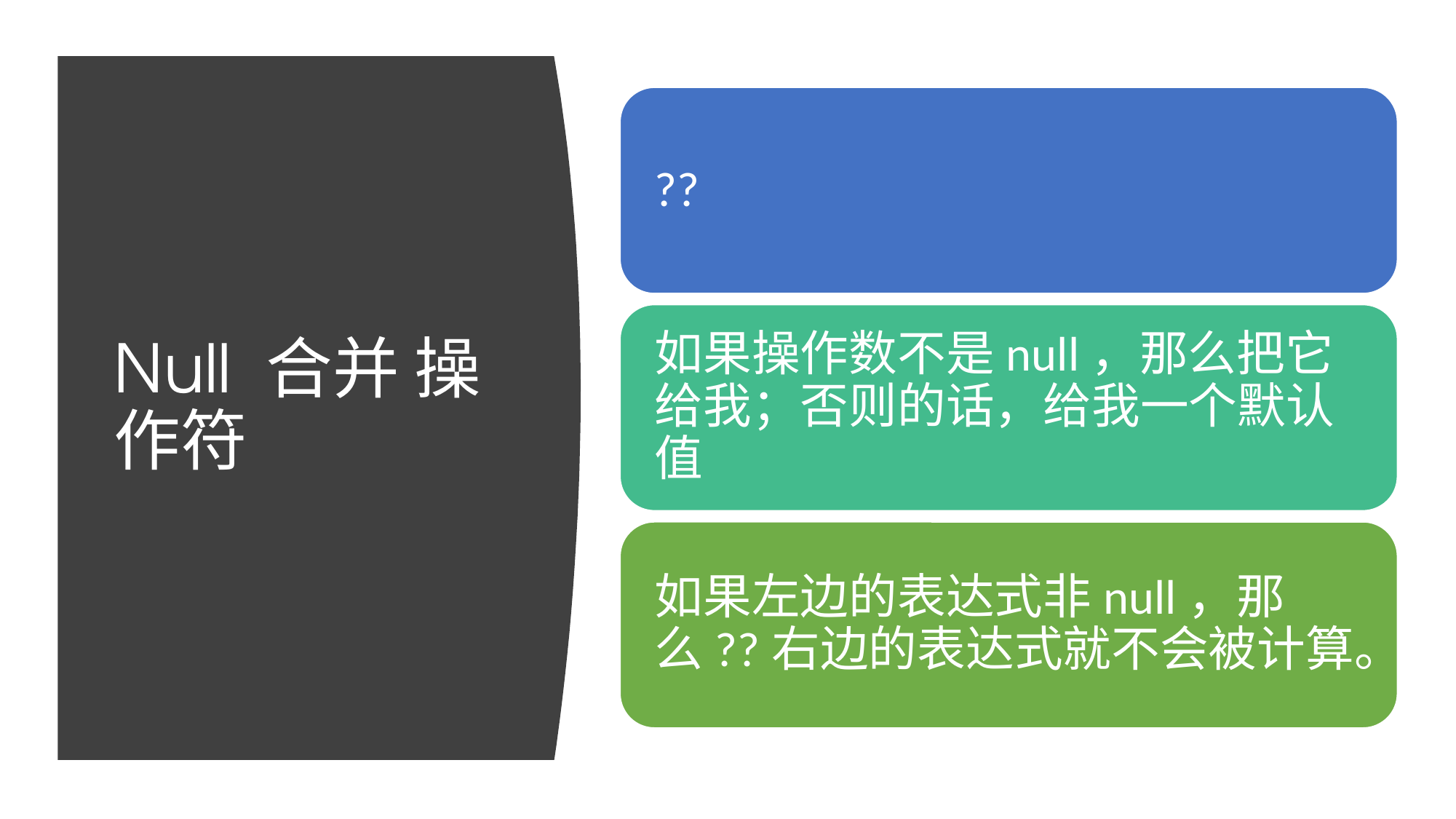

??
如果操作数不是null，那么把它给我；否则的话，给我一个默认值
如果左边的表达式非null，那么??右边的表达式就不会被计算。

# Null 合并 操作符